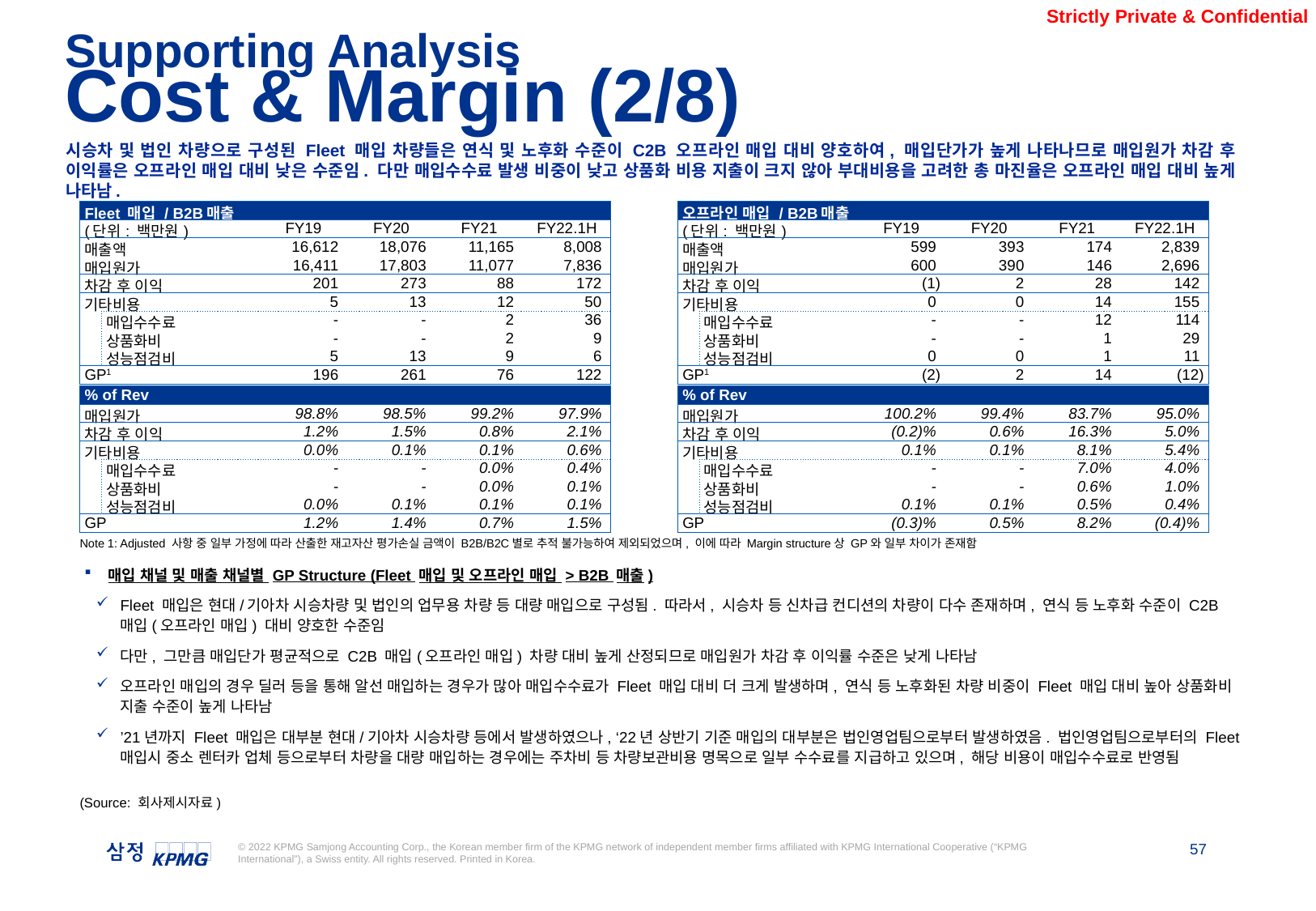

Supporting Analysis
Cost & Margin (2/8)
시승차 및 법인 차량으로 구성된 Fleet 매입 차량들은 연식 및 노후화 수준이 C2B 오프라인 매입 대비 양호하여, 매입단가가 높게 나타나므로 매입원가 차감 후 이익률은 오프라인 매입 대비 낮은 수준임. 다만 매입수수료 발생 비중이 낮고 상품화 비용 지출이 크지 않아 부대비용을 고려한 총 마진율은 오프라인 매입 대비 높게 나타남.
| Fleet 매입 / B2B매출 |  |  |  |  |  |  | 오프라인 매입 / B2B매출 |  |  |  |  |  |
| --- | --- | --- | --- | --- | --- | --- | --- | --- | --- | --- | --- | --- |
| (단위: 백만원) |  | FY19 | FY20 | FY21 | FY22.1H |  | (단위: 백만원) |  | FY19 | FY20 | FY21 | FY22.1H |
| 매출액 |  | 16,612 | 18,076 | 11,165 | 8,008 |  | 매출액 |  | 599 | 393 | 174 | 2,839 |
| 매입원가 |  | 16,411 | 17,803 | 11,077 | 7,836 |  | 매입원가 |  | 600 | 390 | 146 | 2,696 |
| 차감 후 이익 |  | 201 | 273 | 88 | 172 |  | 차감 후 이익 |  | (1) | 2 | 28 | 142 |
| 기타비용 |  | 5 | 13 | 12 | 50 |  | 기타비용 |  | 0 | 0 | 14 | 155 |
|  | 매입수수료 | - | - | 2 | 36 |  |  | 매입수수료 | - | - | 12 | 114 |
|  | 상품화비 | - | - | 2 | 9 |  |  | 상품화비 | - | - | 1 | 29 |
|  | 성능점검비 | 5 | 13 | 9 | 6 |  |  | 성능점검비 | 0 | 0 | 1 | 11 |
| GP1 |  | 196 | 261 | 76 | 122 |  | GP1 |  | (2) | 2 | 14 | (12) |
|  |  |  |  |  |  |  |  |  |  |  |  |  |
| % of Rev |  |  |  |  |  |  | % of Rev |  |  |  |  |  |
| 매입원가 |  | 98.8% | 98.5% | 99.2% | 97.9% |  | 매입원가 |  | 100.2% | 99.4% | 83.7% | 95.0% |
| 차감 후 이익 |  | 1.2% | 1.5% | 0.8% | 2.1% |  | 차감 후 이익 |  | (0.2)% | 0.6% | 16.3% | 5.0% |
| 기타비용 |  | 0.0% | 0.1% | 0.1% | 0.6% |  | 기타비용 |  | 0.1% | 0.1% | 8.1% | 5.4% |
|  | 매입수수료 | - | - | 0.0% | 0.4% |  |  | 매입수수료 | - | - | 7.0% | 4.0% |
|  | 상품화비 | - | - | 0.0% | 0.1% |  |  | 상품화비 | - | - | 0.6% | 1.0% |
|  | 성능점검비 | 0.0% | 0.1% | 0.1% | 0.1% |  |  | 성능점검비 | 0.1% | 0.1% | 0.5% | 0.4% |
| GP |  | 1.2% | 1.4% | 0.7% | 1.5% |  | GP |  | (0.3)% | 0.5% | 8.2% | (0.4)% |
Note 1: Adjusted 사항 중 일부 가정에 따라 산출한 재고자산 평가손실 금액이 B2B/B2C별로 추적 불가능하여 제외되었으며, 이에 따라 Margin structure상 GP와 일부 차이가 존재함
매입 채널 및 매출 채널별 GP Structure (Fleet 매입 및 오프라인 매입 > B2B 매출)
Fleet 매입은 현대/기아차 시승차량 및 법인의 업무용 차량 등 대량 매입으로 구성됨. 따라서, 시승차 등 신차급 컨디션의 차량이 다수 존재하며, 연식 등 노후화 수준이 C2B 매입(오프라인 매입) 대비 양호한 수준임
다만, 그만큼 매입단가 평균적으로 C2B 매입(오프라인 매입) 차량 대비 높게 산정되므로 매입원가 차감 후 이익률 수준은 낮게 나타남
오프라인 매입의 경우 딜러 등을 통해 알선 매입하는 경우가 많아 매입수수료가 Fleet 매입 대비 더 크게 발생하며, 연식 등 노후화된 차량 비중이 Fleet 매입 대비 높아 상품화비 지출 수준이 높게 나타남
’21년까지 Fleet 매입은 대부분 현대/기아차 시승차량 등에서 발생하였으나, ‘22년 상반기 기준 매입의 대부분은 법인영업팀으로부터 발생하였음. 법인영업팀으로부터의 Fleet 매입시 중소 렌터카 업체 등으로부터 차량을 대량 매입하는 경우에는 주차비 등 차량보관비용 명목으로 일부 수수료를 지급하고 있으며, 해당 비용이 매입수수료로 반영됨

(Source: 회사제시자료)